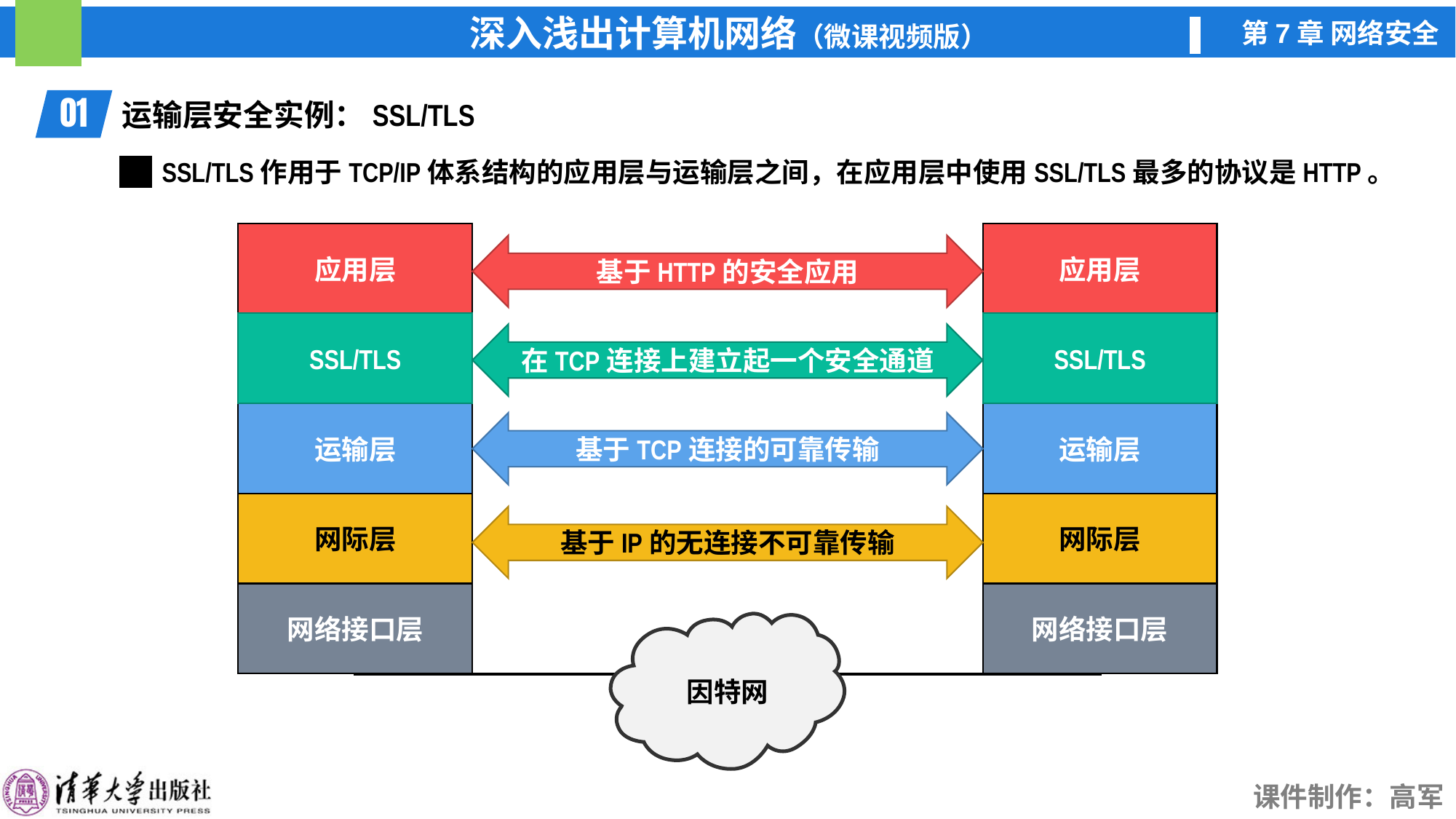

01
运输层安全实例：SSL/TLS
SSL/TLS作用于TCP/IP体系结构的应用层与运输层之间，在应用层中使用SSL/TLS最多的协议是HTTP。

应用层
应用层
基于HTTP的安全应用
SSL/TLS
SSL/TLS
在TCP连接上建立起一个安全通道
运输层
运输层
基于TCP连接的可靠传输
网际层
网际层
基于IP的无连接不可靠传输
网络接口层
网络接口层
因特网